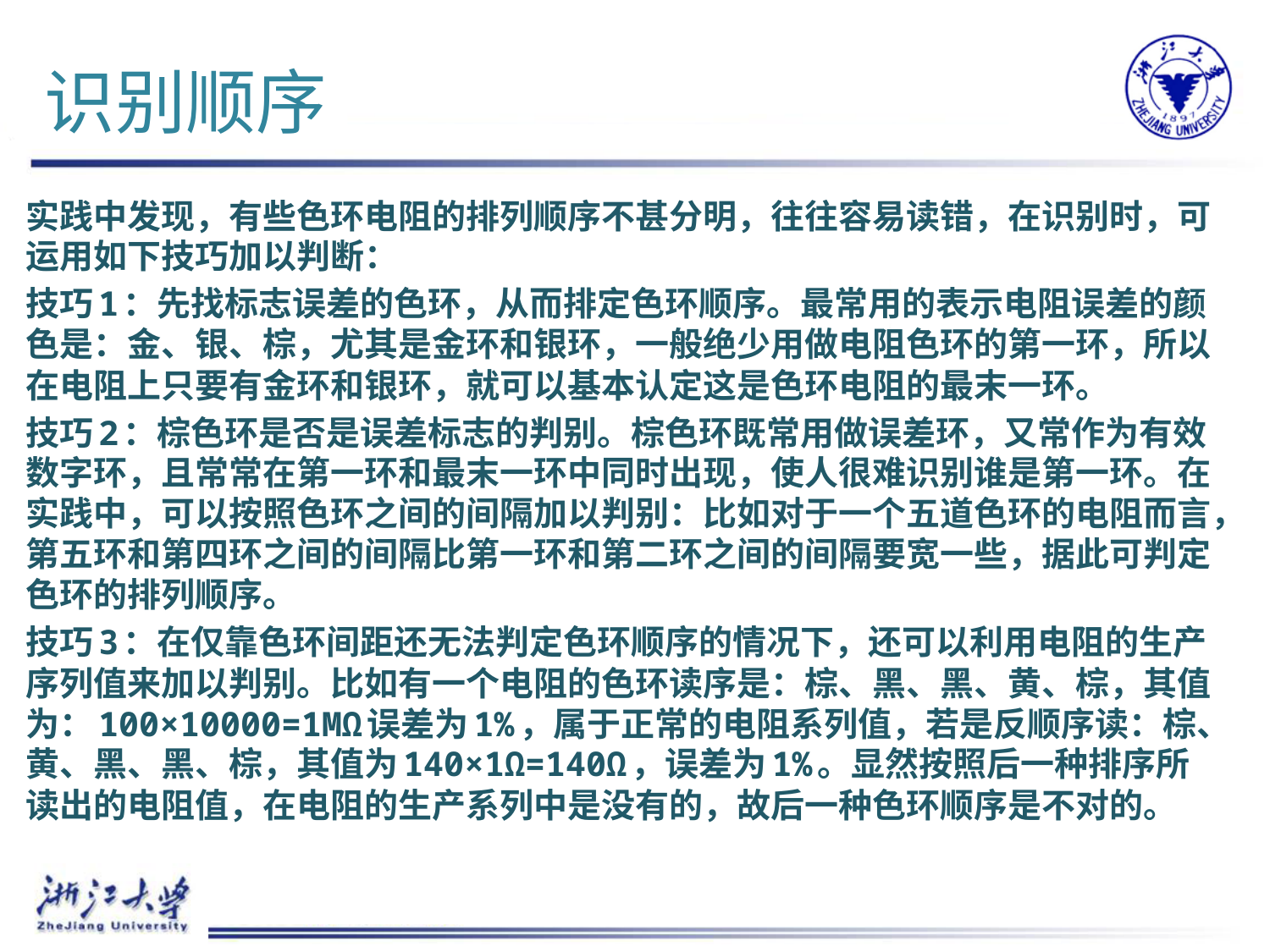

# 识别顺序
实践中发现，有些色环电阻的排列顺序不甚分明，往往容易读错，在识别时，可运用如下技巧加以判断：
技巧1：先找标志误差的色环，从而排定色环顺序。最常用的表示电阻误差的颜色是：金、银、棕，尤其是金环和银环，一般绝少用做电阻色环的第一环，所以在电阻上只要有金环和银环，就可以基本认定这是色环电阻的最末一环。
技巧2：棕色环是否是误差标志的判别。棕色环既常用做误差环，又常作为有效数字环，且常常在第一环和最末一环中同时出现，使人很难识别谁是第一环。在实践中，可以按照色环之间的间隔加以判别：比如对于一个五道色环的电阻而言，第五环和第四环之间的间隔比第一环和第二环之间的间隔要宽一些，据此可判定色环的排列顺序。
技巧3：在仅靠色环间距还无法判定色环顺序的情况下，还可以利用电阻的生产序列值来加以判别。比如有一个电阻的色环读序是：棕、黑、黑、黄、棕，其值为：100×10000=1MΩ误差为1%，属于正常的电阻系列值，若是反顺序读：棕、黄、黑、黑、棕，其值为140×1Ω=140Ω，误差为1%。显然按照后一种排序所读出的电阻值，在电阻的生产系列中是没有的，故后一种色环顺序是不对的。